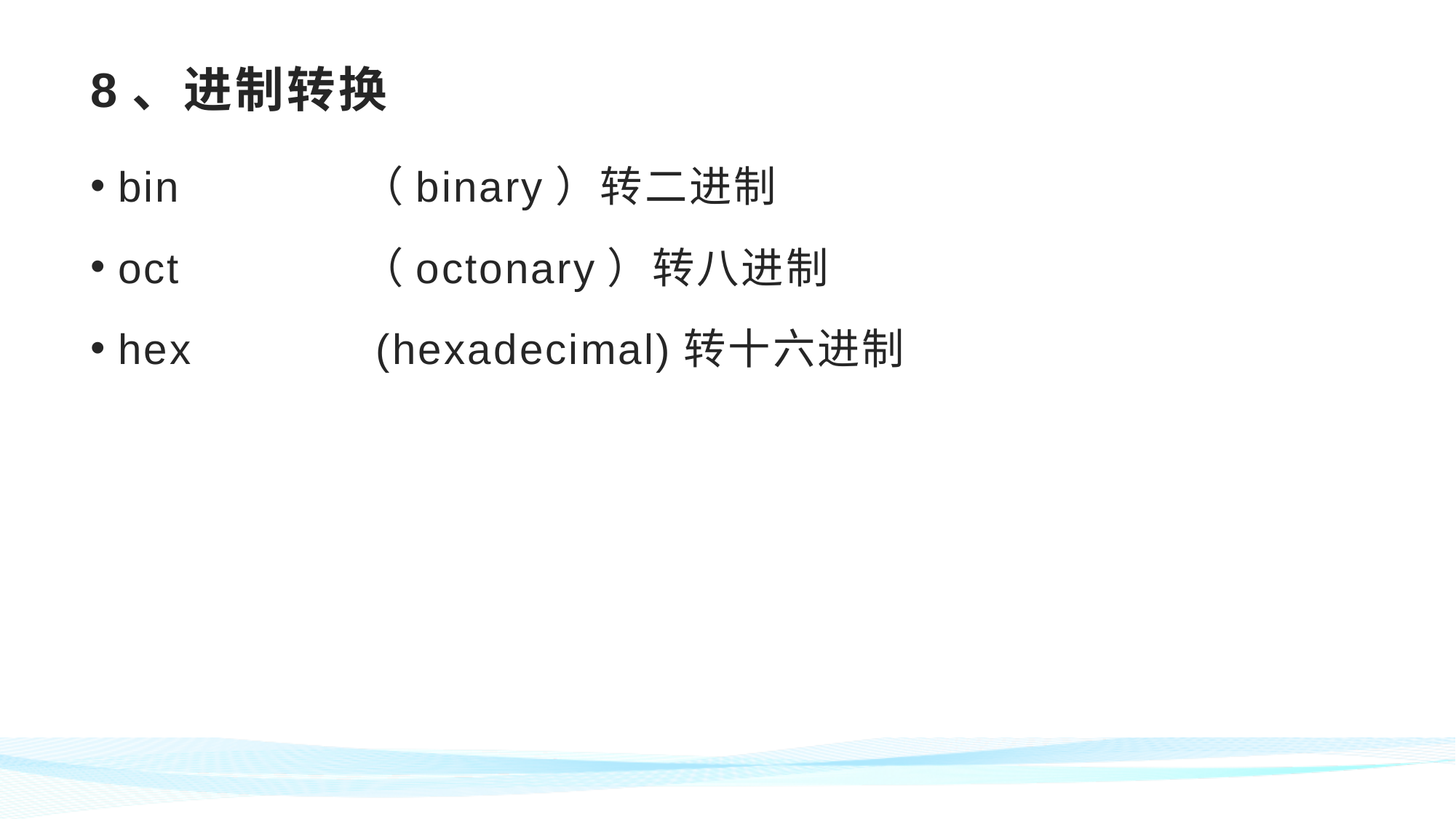

# 8、进制转换
bin            （binary）转二进制
oct            （octonary）转八进制
hex             (hexadecimal)转十六进制